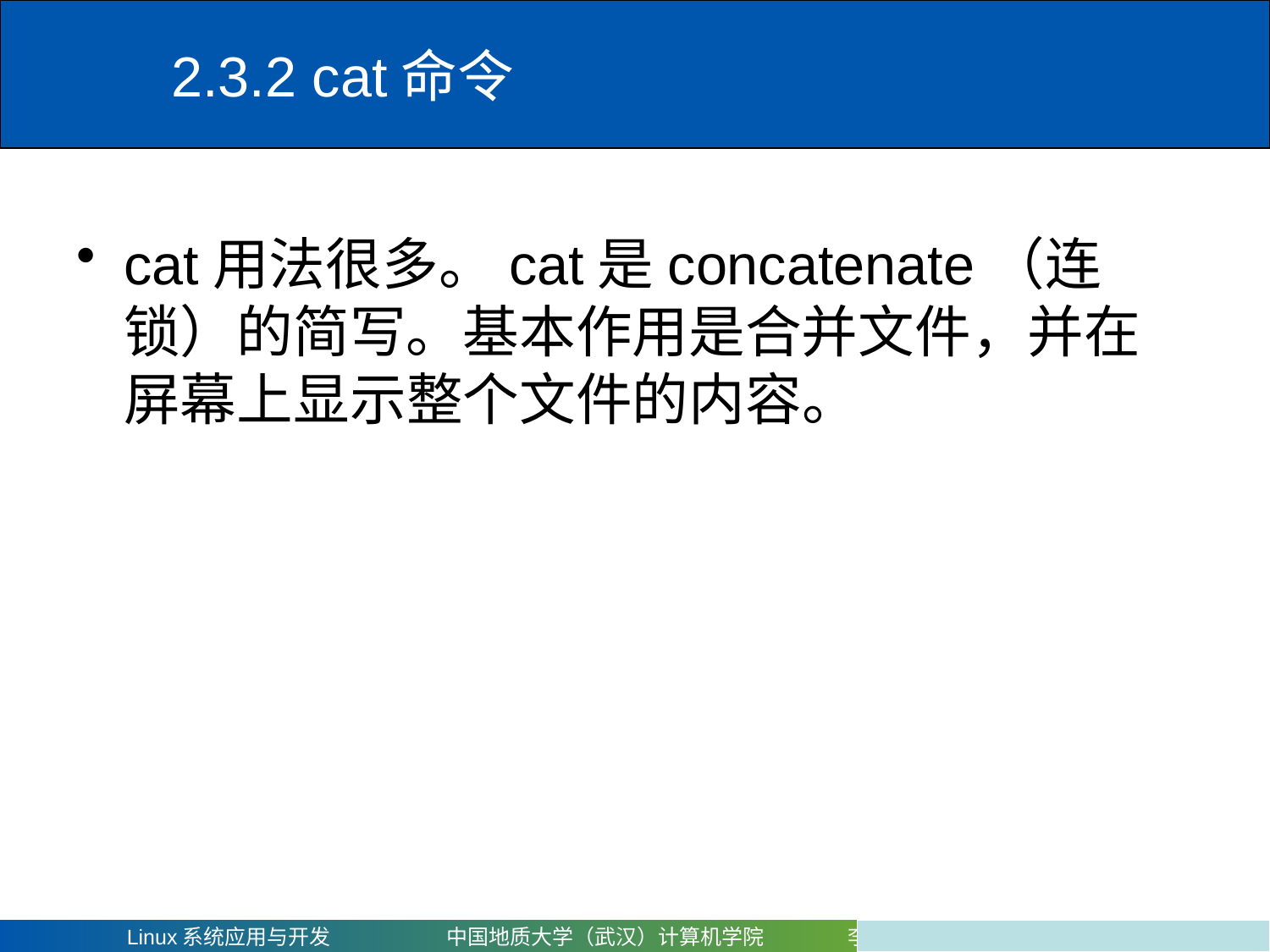

# 2.3.2 cat命令
cat用法很多。cat是concatenate（连锁）的简写。基本作用是合并文件，并在屏幕上显示整个文件的内容。